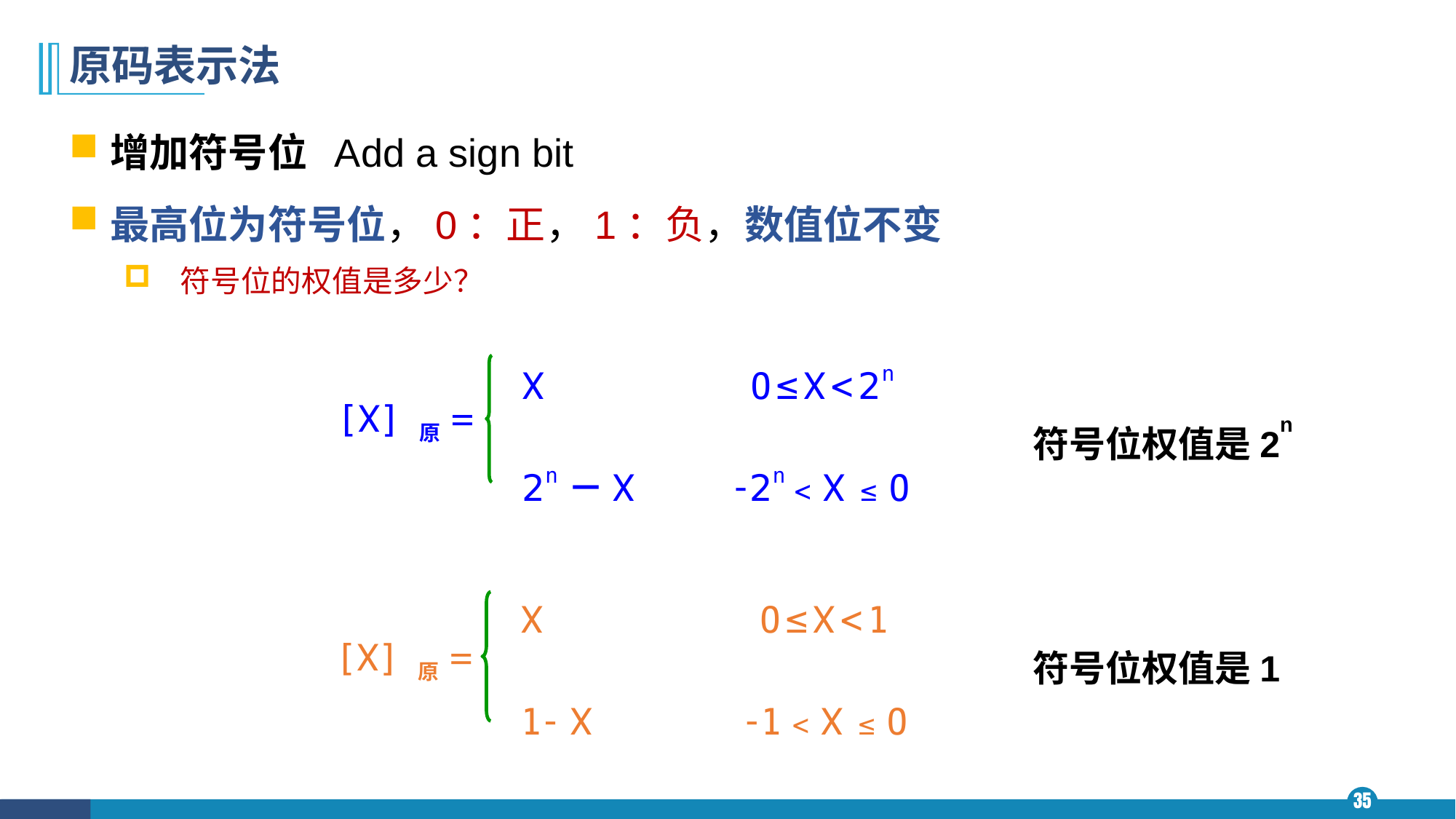

# 原码表示法
增加符号位  Add a sign bit
最高位为符号位，0：正，1：负，数值位不变
 符号位的权值是多少？

X                   0≤X<2n
2n－X         -2n < X ≤ 0

[X] 原=
符号位权值是2n
X                    0≤X<1
1- X              -1 < X ≤ 0

[X] 原=
符号位权值是1